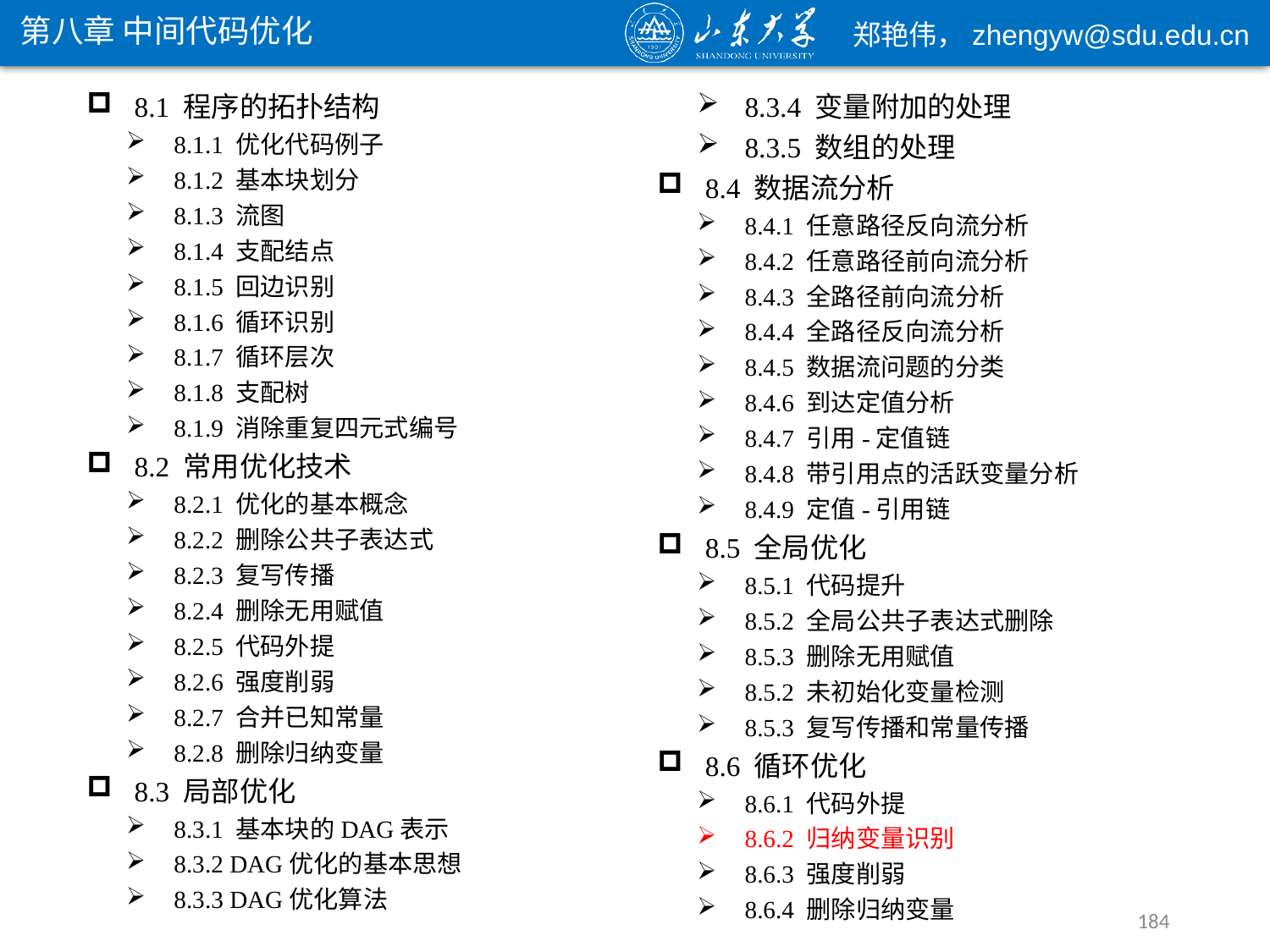

第八章 中间代码优化
8.1 程序的拓扑结构
8.1.1 优化代码例子
8.1.2 基本块划分
8.1.3 流图
8.1.4 支配结点
8.1.5 回边识别
8.1.6 循环识别
8.1.7 循环层次
8.1.8 支配树
8.1.9 消除重复四元式编号
8.2 常用优化技术
8.2.1 优化的基本概念
8.2.2 删除公共子表达式
8.2.3 复写传播
8.2.4 删除无用赋值
8.2.5 代码外提
8.2.6 强度削弱
8.2.7 合并已知常量
8.2.8 删除归纳变量
8.3 局部优化
8.3.1 基本块的DAG表示
8.3.2 DAG优化的基本思想
8.3.3 DAG优化算法
8.3.4 变量附加的处理
8.3.5 数组的处理
8.4 数据流分析
8.4.1 任意路径反向流分析
8.4.2 任意路径前向流分析
8.4.3 全路径前向流分析
8.4.4 全路径反向流分析
8.4.5 数据流问题的分类
8.4.6 到达定值分析
8.4.7 引用-定值链
8.4.8 带引用点的活跃变量分析
8.4.9 定值-引用链
8.5 全局优化
8.5.1 代码提升
8.5.2 全局公共子表达式删除
8.5.3 删除无用赋值
8.5.2 未初始化变量检测
8.5.3 复写传播和常量传播
8.6 循环优化
8.6.1 代码外提
8.6.2 归纳变量识别
8.6.3 强度削弱
8.6.4 删除归纳变量
184